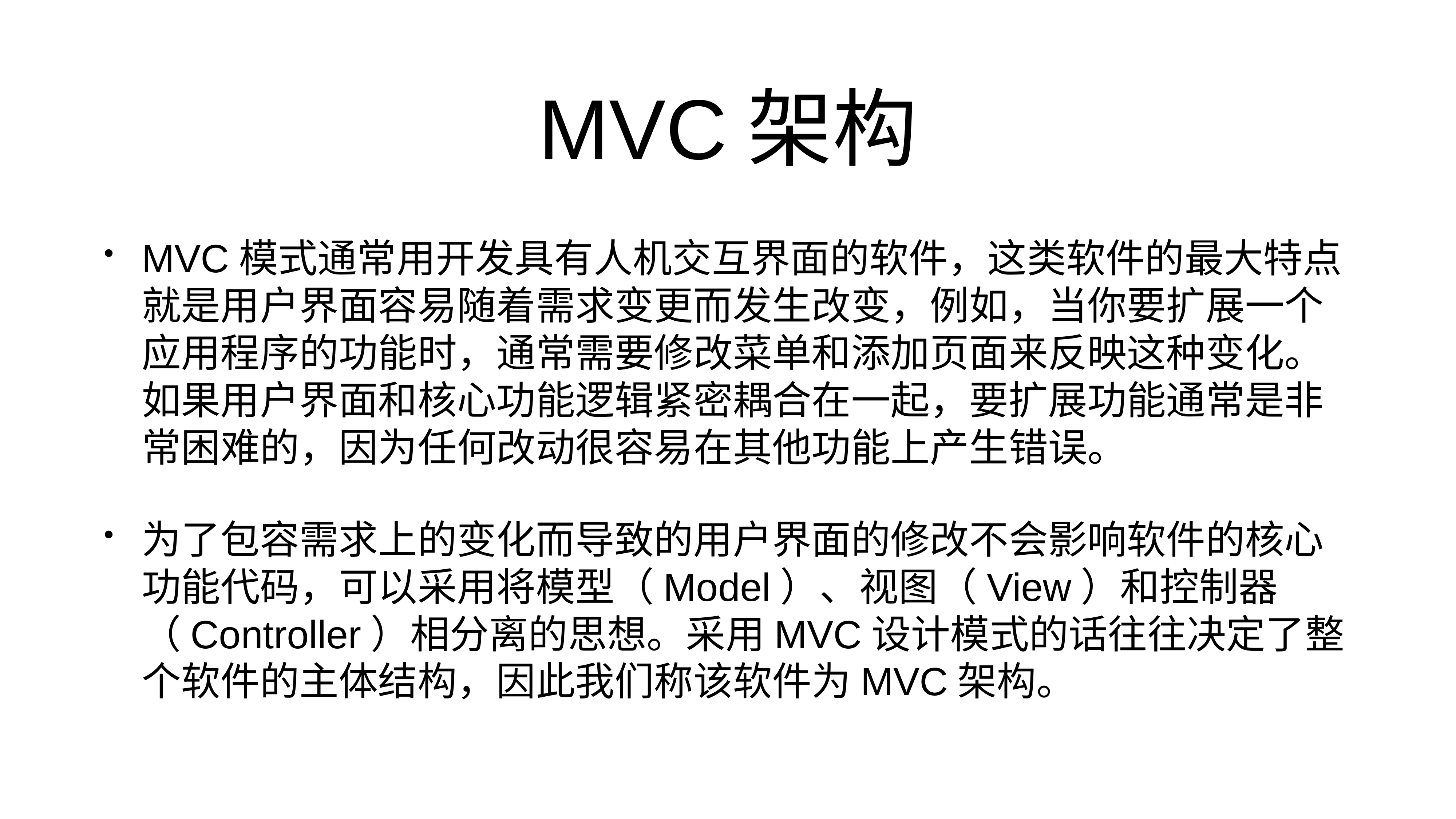

# MVC架构
MVC模式通常用开发具有人机交互界面的软件，这类软件的最大特点就是用户界面容易随着需求变更而发生改变，例如，当你要扩展一个应用程序的功能时，通常需要修改菜单和添加页面来反映这种变化。如果用户界面和核心功能逻辑紧密耦合在一起，要扩展功能通常是非常困难的，因为任何改动很容易在其他功能上产生错误。
为了包容需求上的变化而导致的用户界面的修改不会影响软件的核心功能代码，可以采用将模型（Model）、视图（View）和控制器（Controller）相分离的思想。采用MVC设计模式的话往往决定了整个软件的主体结构，因此我们称该软件为MVC架构。